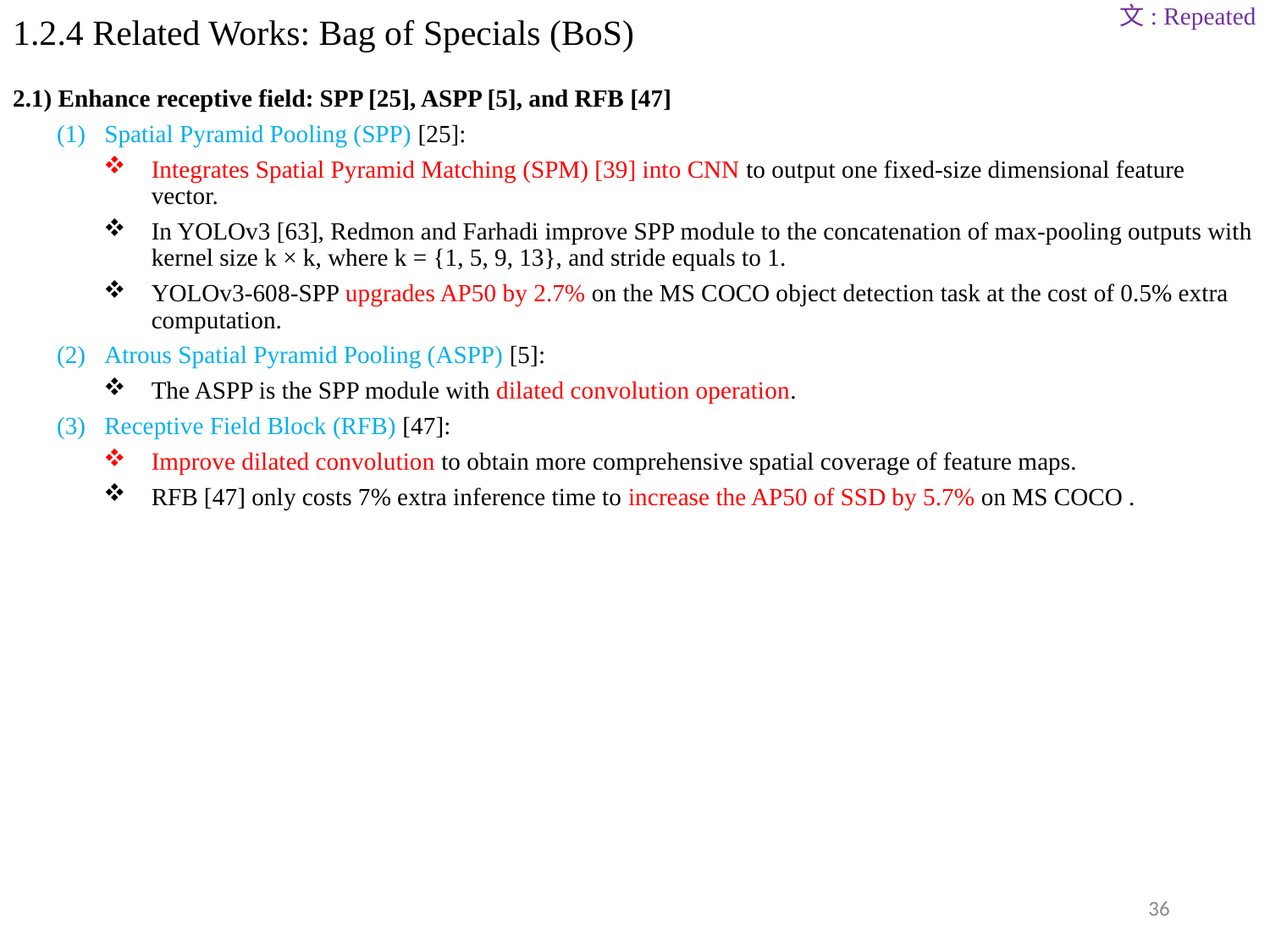

文: Repeated
# 1.2.4 Related Works: Bag of Specials (BoS)
2.1) Enhance receptive field: SPP [25], ASPP [5], and RFB [47]
Spatial Pyramid Pooling (SPP) [25]:
Integrates Spatial Pyramid Matching (SPM) [39] into CNN to output one fixed-size dimensional feature vector.
In YOLOv3 [63], Redmon and Farhadi improve SPP module to the concatenation of max-pooling outputs with kernel size k × k, where k = {1, 5, 9, 13}, and stride equals to 1.
YOLOv3-608-SPP upgrades AP50 by 2.7% on the MS COCO object detection task at the cost of 0.5% extra computation.
Atrous Spatial Pyramid Pooling (ASPP) [5]:
The ASPP is the SPP module with dilated convolution operation.
Receptive Field Block (RFB) [47]:
Improve dilated convolution to obtain more comprehensive spatial coverage of feature maps.
RFB [47] only costs 7% extra inference time to increase the AP50 of SSD by 5.7% on MS COCO .
36